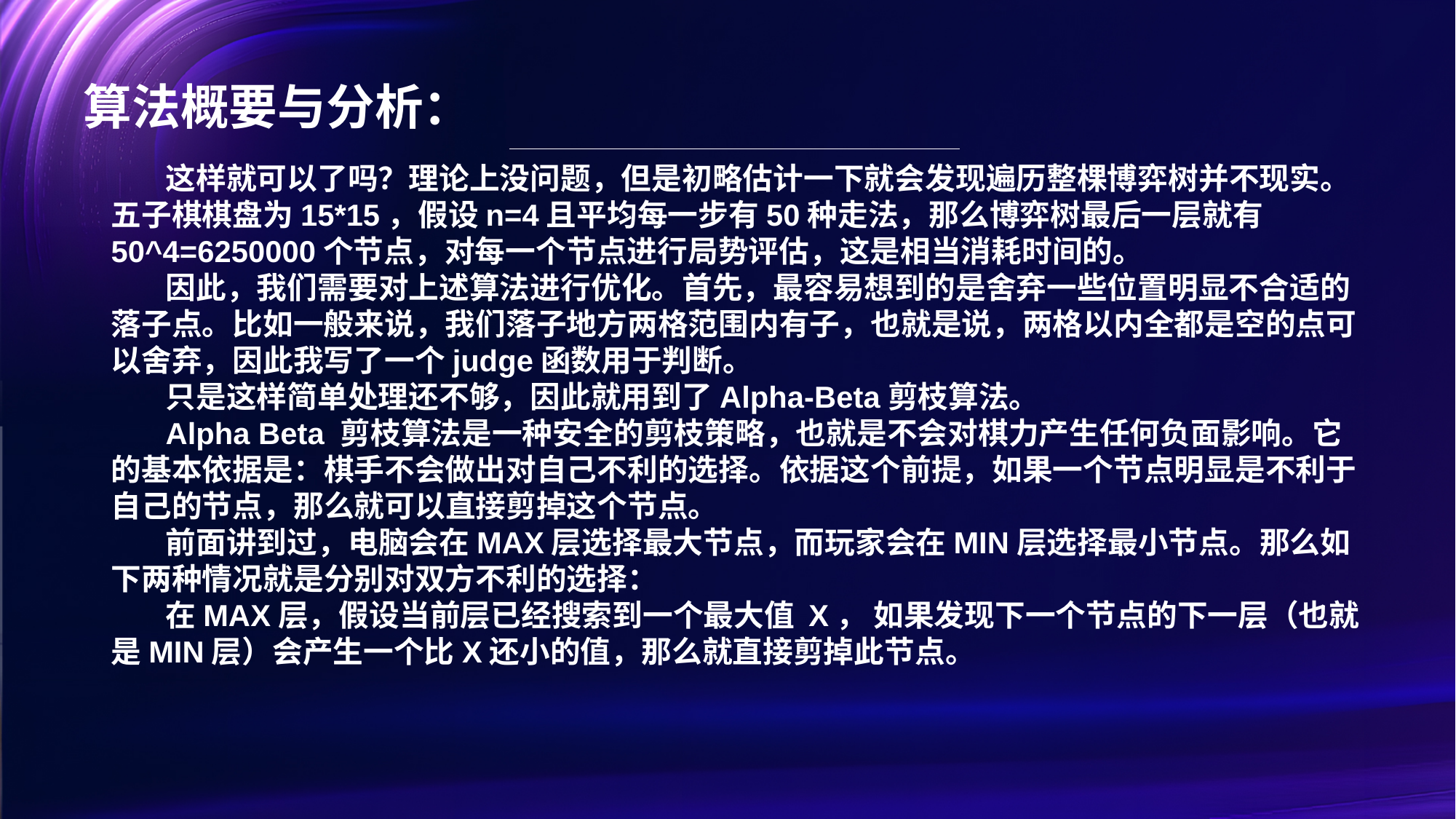

算法概要与分析：
这样就可以了吗？理论上没问题，但是初略估计一下就会发现遍历整棵博弈树并不现实。五子棋棋盘为15*15，假设n=4且平均每一步有50种走法，那么博弈树最后一层就有50^4=6250000个节点，对每一个节点进行局势评估，这是相当消耗时间的。
因此，我们需要对上述算法进行优化。首先，最容易想到的是舍弃一些位置明显不合适的落子点。比如一般来说，我们落子地方两格范围内有子，也就是说，两格以内全都是空的点可以舍弃，因此我写了一个judge函数用于判断。
只是这样简单处理还不够，因此就用到了Alpha-Beta剪枝算法。
Alpha Beta 剪枝算法是一种安全的剪枝策略，也就是不会对棋力产生任何负面影响。它的基本依据是：棋手不会做出对自己不利的选择。依据这个前提，如果一个节点明显是不利于自己的节点，那么就可以直接剪掉这个节点。
前面讲到过，电脑会在MAX层选择最大节点，而玩家会在MIN层选择最小节点。那么如下两种情况就是分别对双方不利的选择：
在MAX层，假设当前层已经搜索到一个最大值 X， 如果发现下一个节点的下一层（也就是MIN层）会产生一个比X还小的值，那么就直接剪掉此节点。